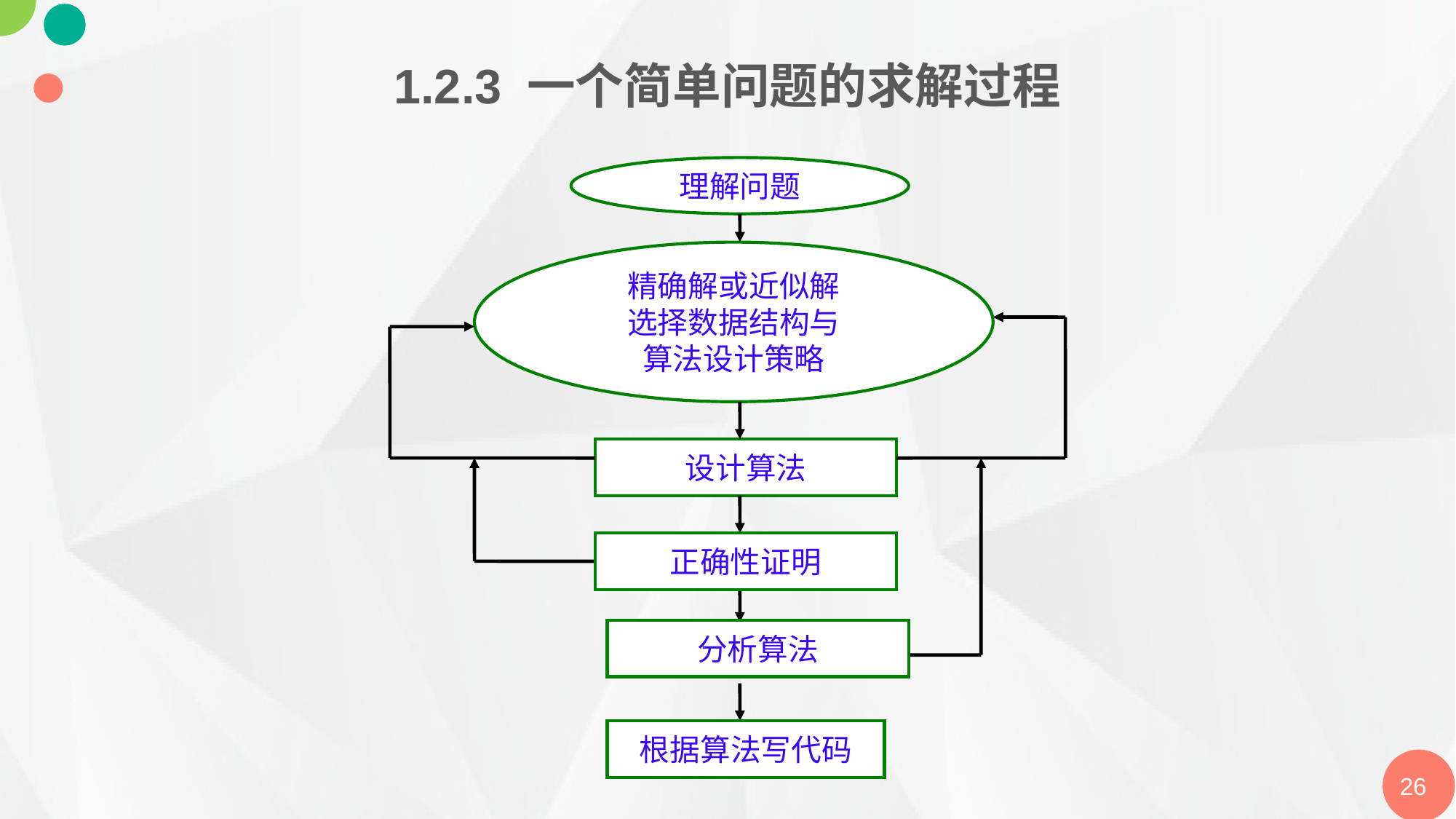

1.2.3 一个简单问题的求解过程
理解问题

精确解或近似解
选择数据结构与
算法设计策略

设计算法

正确性证明

分析算法

根据算法写代码